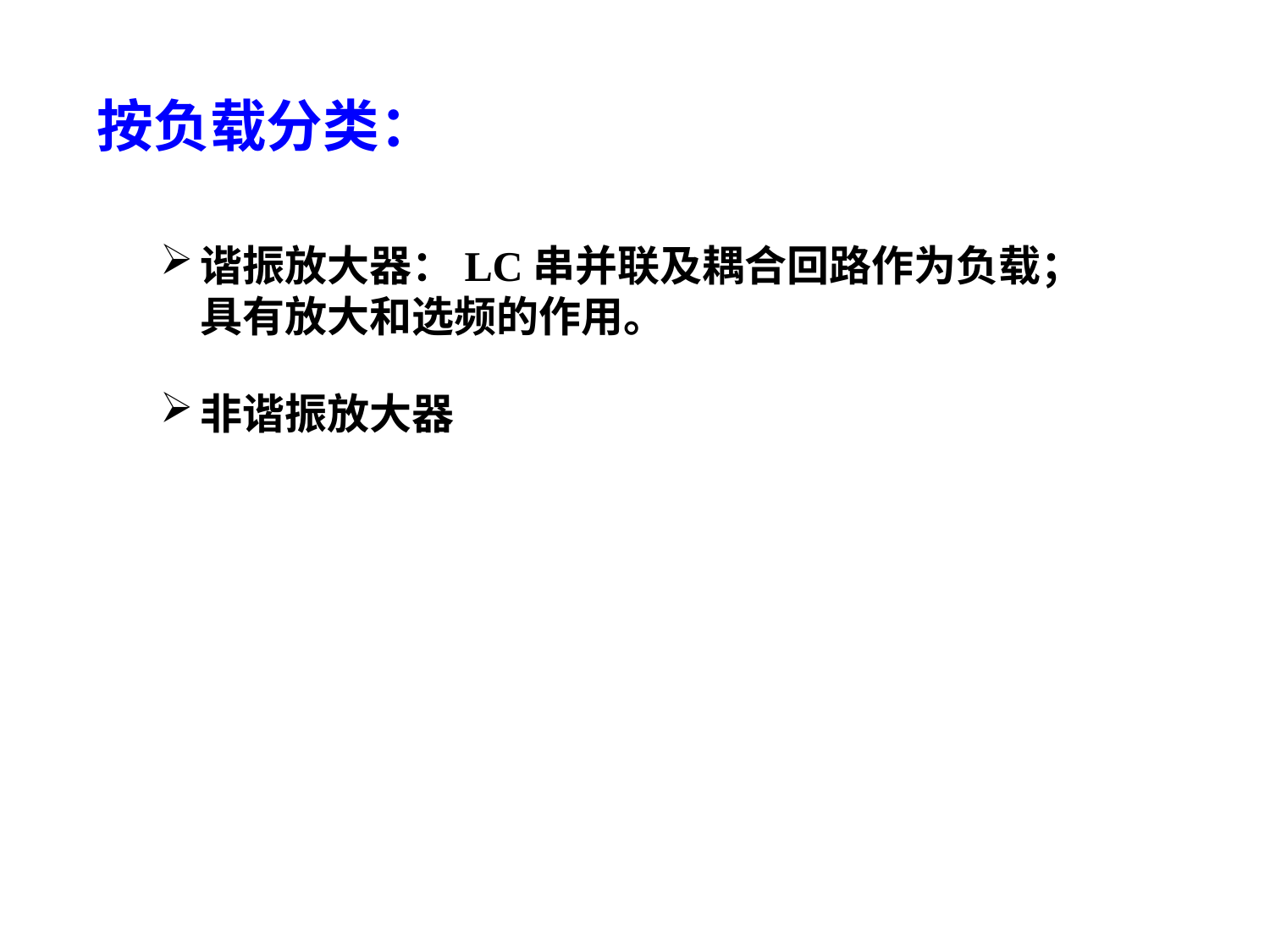

按负载分类：
谐振放大器：LC串并联及耦合回路作为负载；具有放大和选频的作用。
非谐振放大器